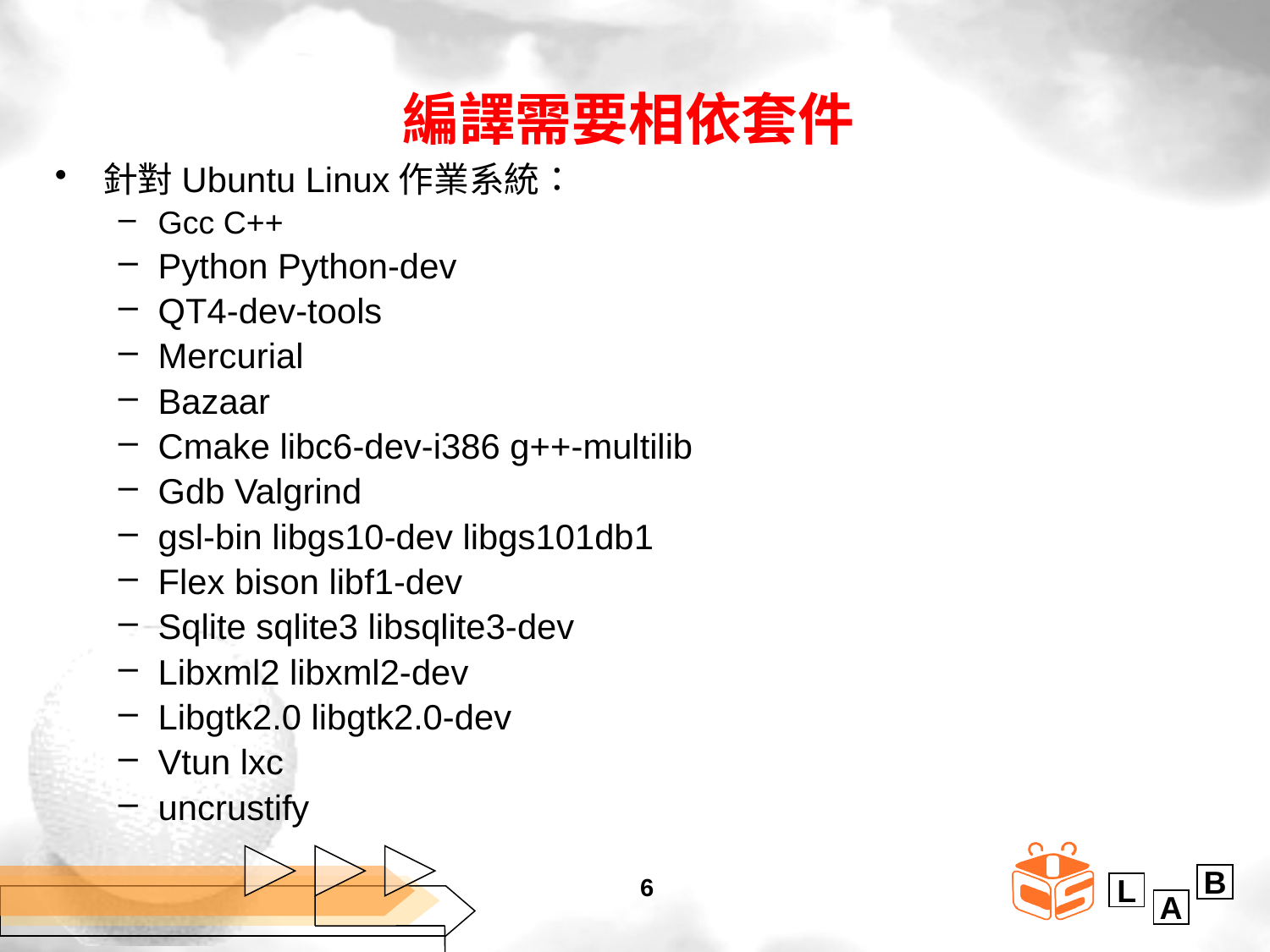

# 編譯需要相依套件
針對Ubuntu Linux作業系統：
Gcc C++
Python Python-dev
QT4-dev-tools
Mercurial
Bazaar
Cmake libc6-dev-i386 g++-multilib
Gdb Valgrind
gsl-bin libgs10-dev libgs101db1
Flex bison libf1-dev
Sqlite sqlite3 libsqlite3-dev
Libxml2 libxml2-dev
Libgtk2.0 libgtk2.0-dev
Vtun lxc
uncrustify

6